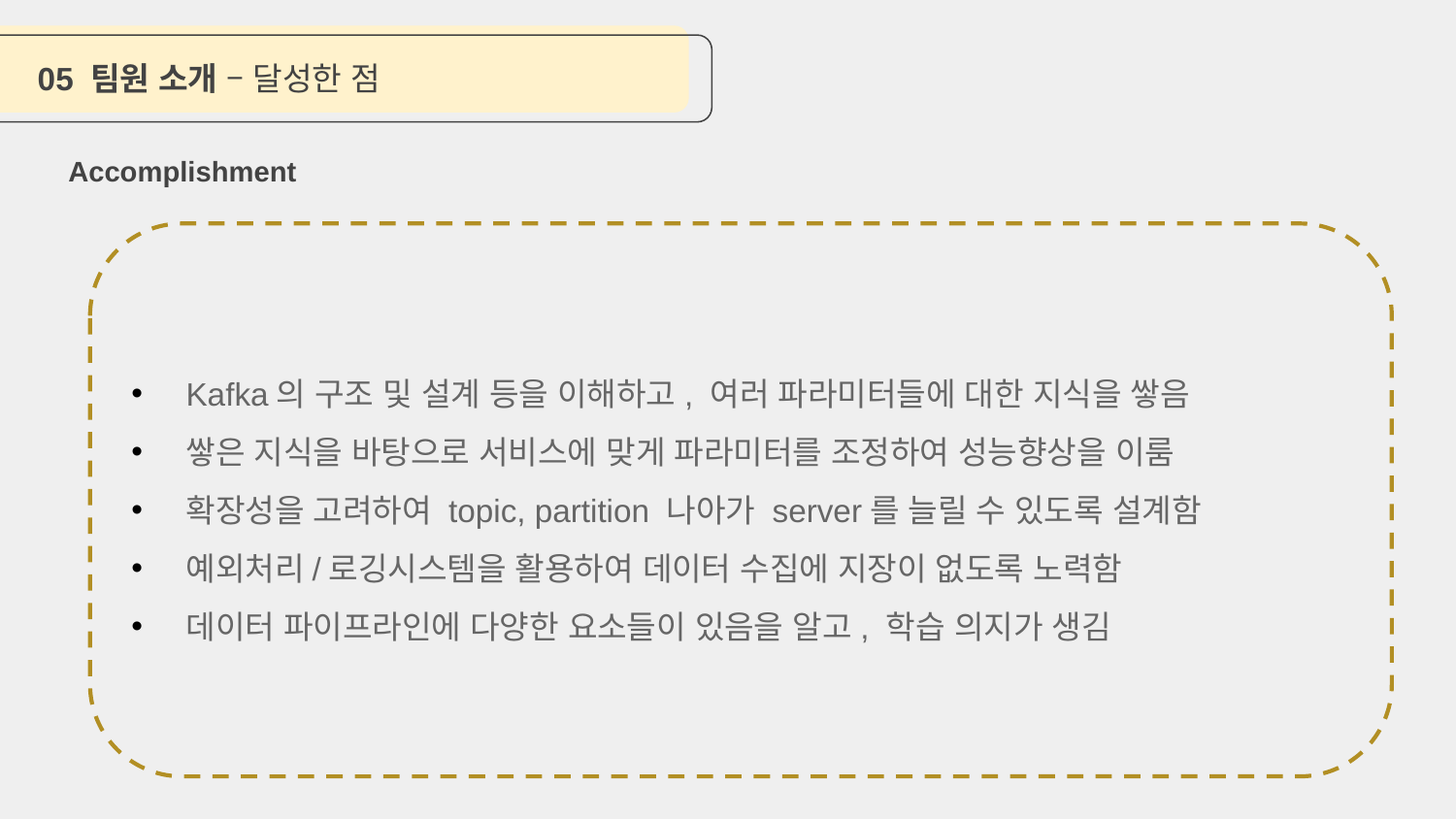

05 팀원 소개 – 달성한 점

Accomplishment
Kafka의 구조 및 설계 등을 이해하고, 여러 파라미터들에 대한 지식을 쌓음
쌓은 지식을 바탕으로 서비스에 맞게 파라미터를 조정하여 성능향상을 이룸
확장성을 고려하여 topic, partition 나아가 server를 늘릴 수 있도록 설계함
예외처리/로깅시스템을 활용하여 데이터 수집에 지장이 없도록 노력함
데이터 파이프라인에 다양한 요소들이 있음을 알고, 학습 의지가 생김